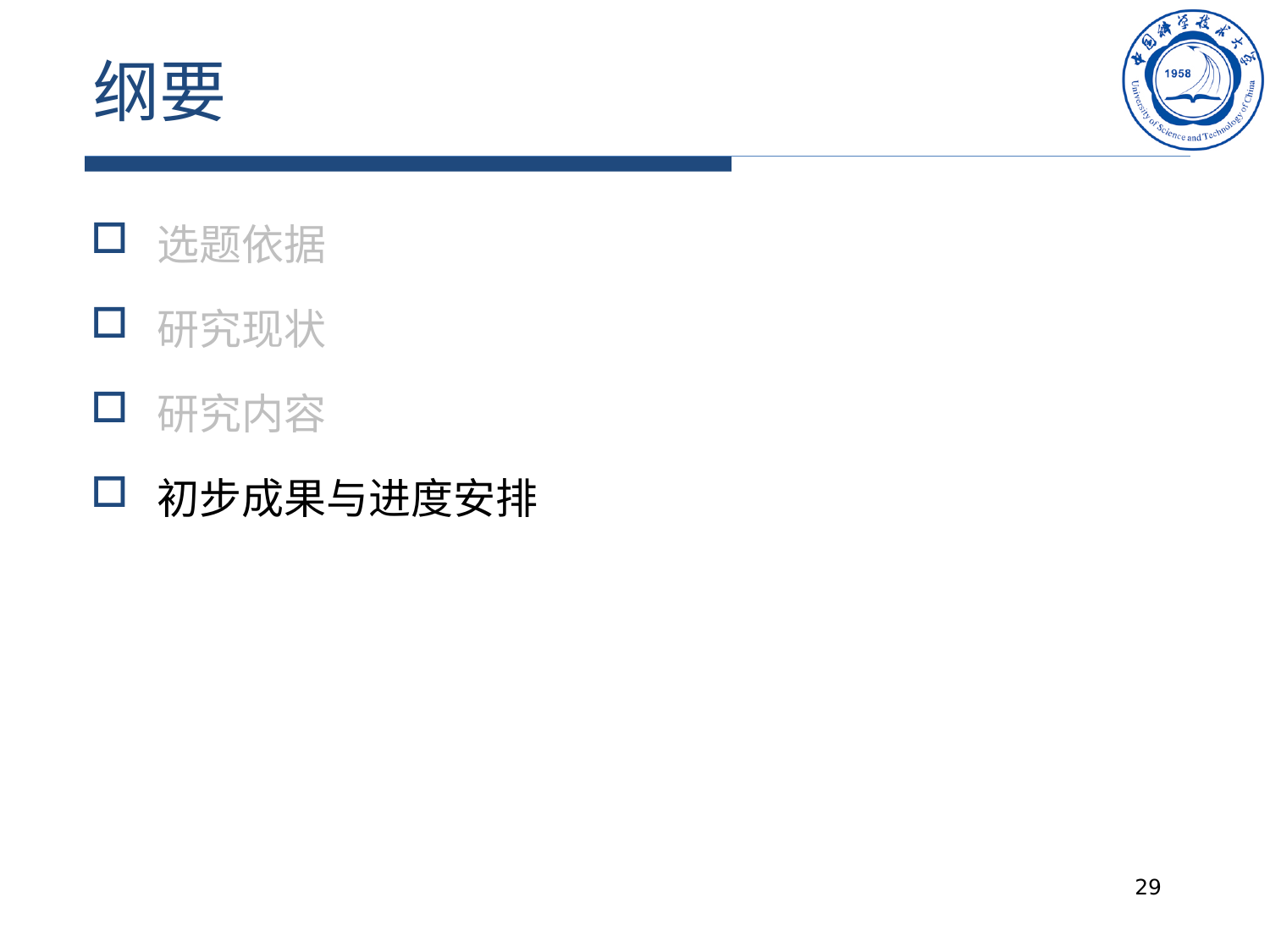

# 纲要
选题依据
研究现状
研究内容
初步成果与进度安排
29